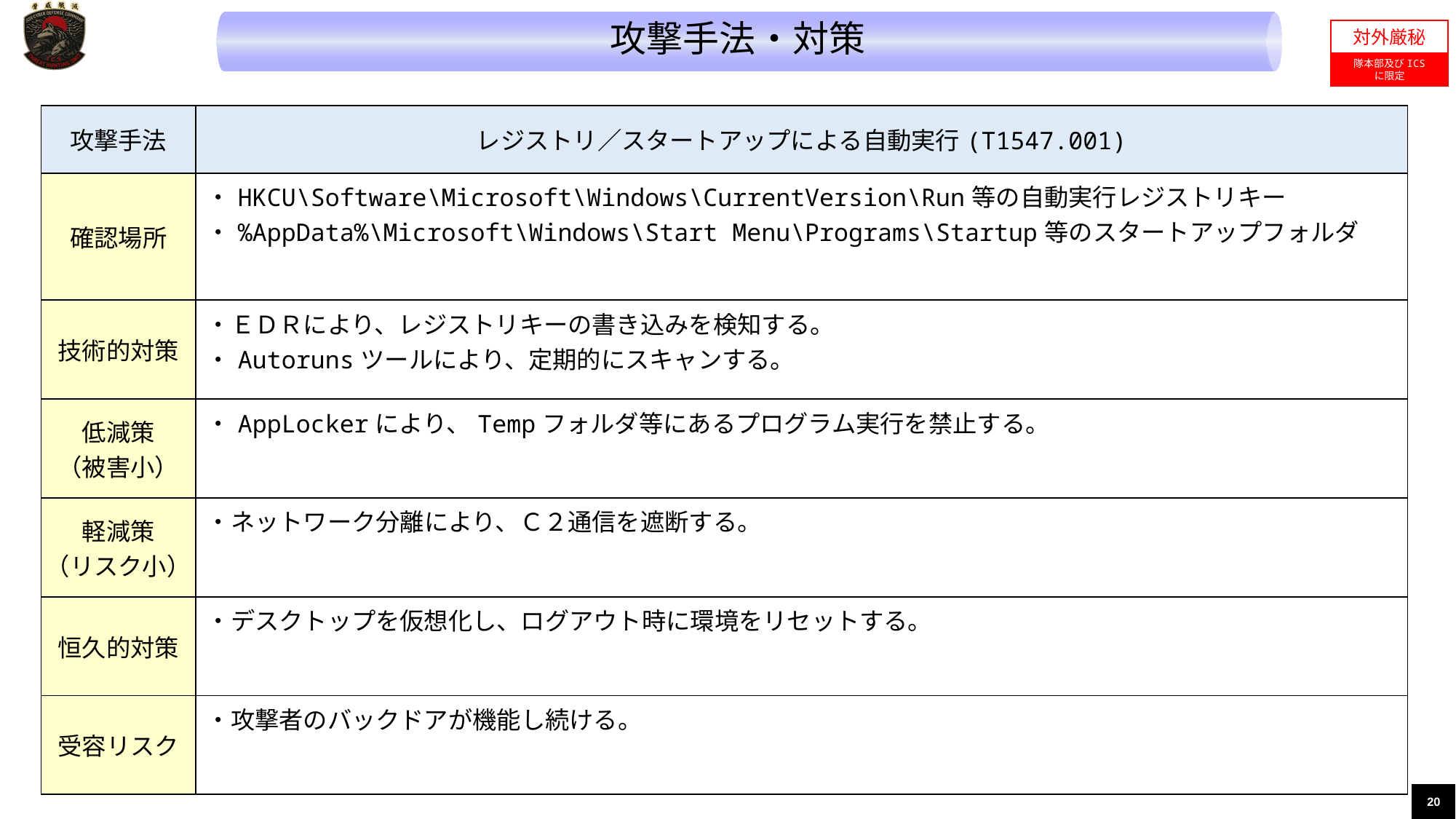

攻撃手法・対策
対外厳秘
隊本部及びICS
に限定
| 攻撃手法 | レジストリ／スタートアップによる自動実行(T1547.001) |
| --- | --- |
| 確認場所 | ・HKCU\Software\Microsoft\Windows\CurrentVersion\Run等の自動実行レジストリキー ・%AppData%\Microsoft\Windows\Start Menu\Programs\Startup等のスタートアップフォルダ |
| 技術的対策 | ・ＥＤＲにより、レジストリキーの書き込みを検知する。 ・Autorunsツールにより、定期的にスキャンする。 |
| 低減策 （被害小） | ・AppLockerにより、Tempフォルダ等にあるプログラム実行を禁止する。 |
| 軽減策 （リスク小） | ・ネットワーク分離により、Ｃ２通信を遮断する。 |
| 恒久的対策 | ・デスクトップを仮想化し、ログアウト時に環境をリセットする。 |
| 受容リスク | ・攻撃者のバックドアが機能し続ける。 |